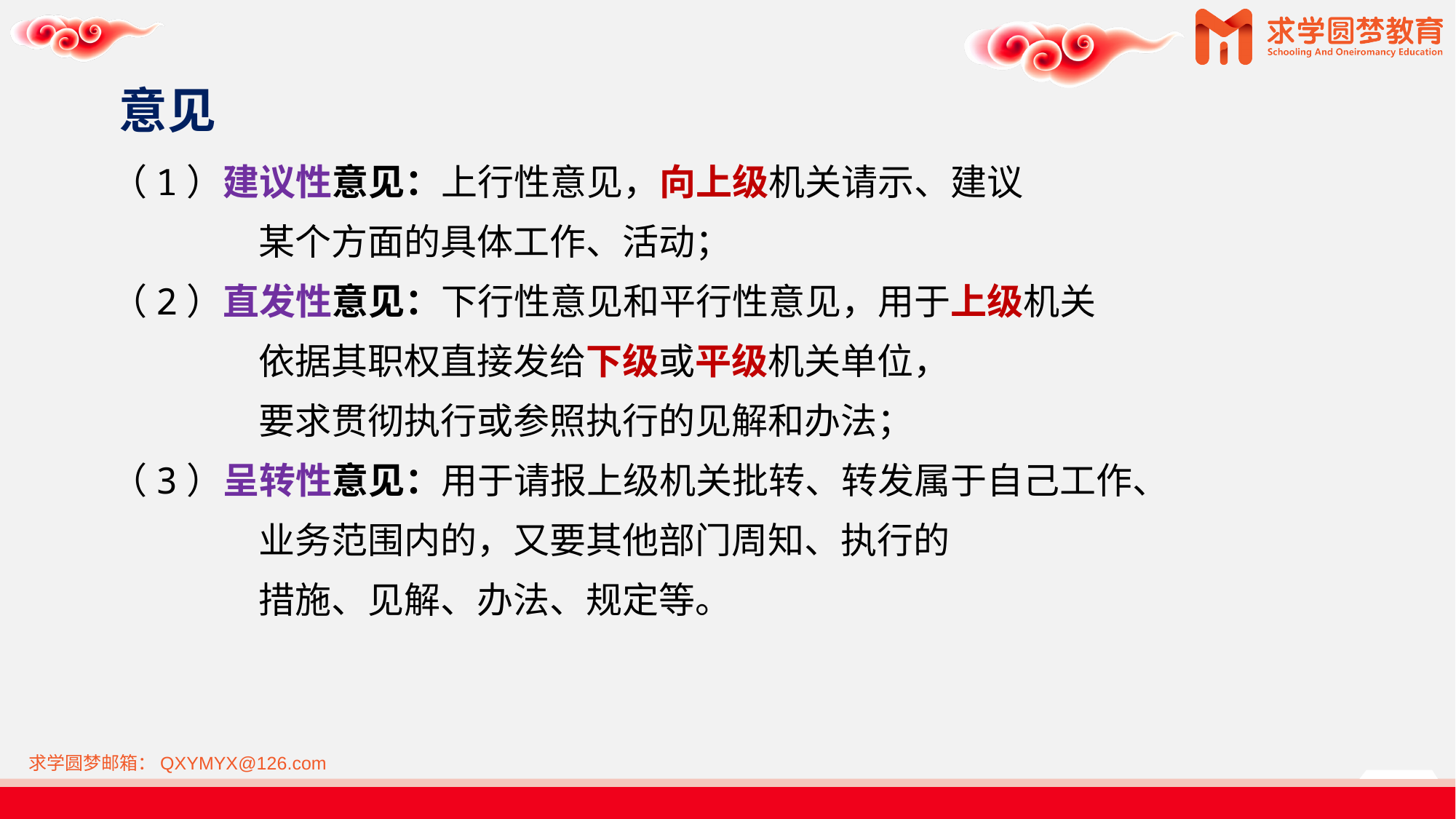

# 意见
（1）建议性意见：上行性意见，向上级机关请示、建议
                 某个方面的具体工作、活动；
（2）直发性意见：下行性意见和平行性意见，用于上级机关
                 依据其职权直接发给下级或平级机关单位，
                 要求贯彻执行或参照执行的见解和办法；
（3）呈转性意见：用于请报上级机关批转、转发属于自己工作、
                 业务范围内的，又要其他部门周知、执行的
                 措施、见解、办法、规定等。